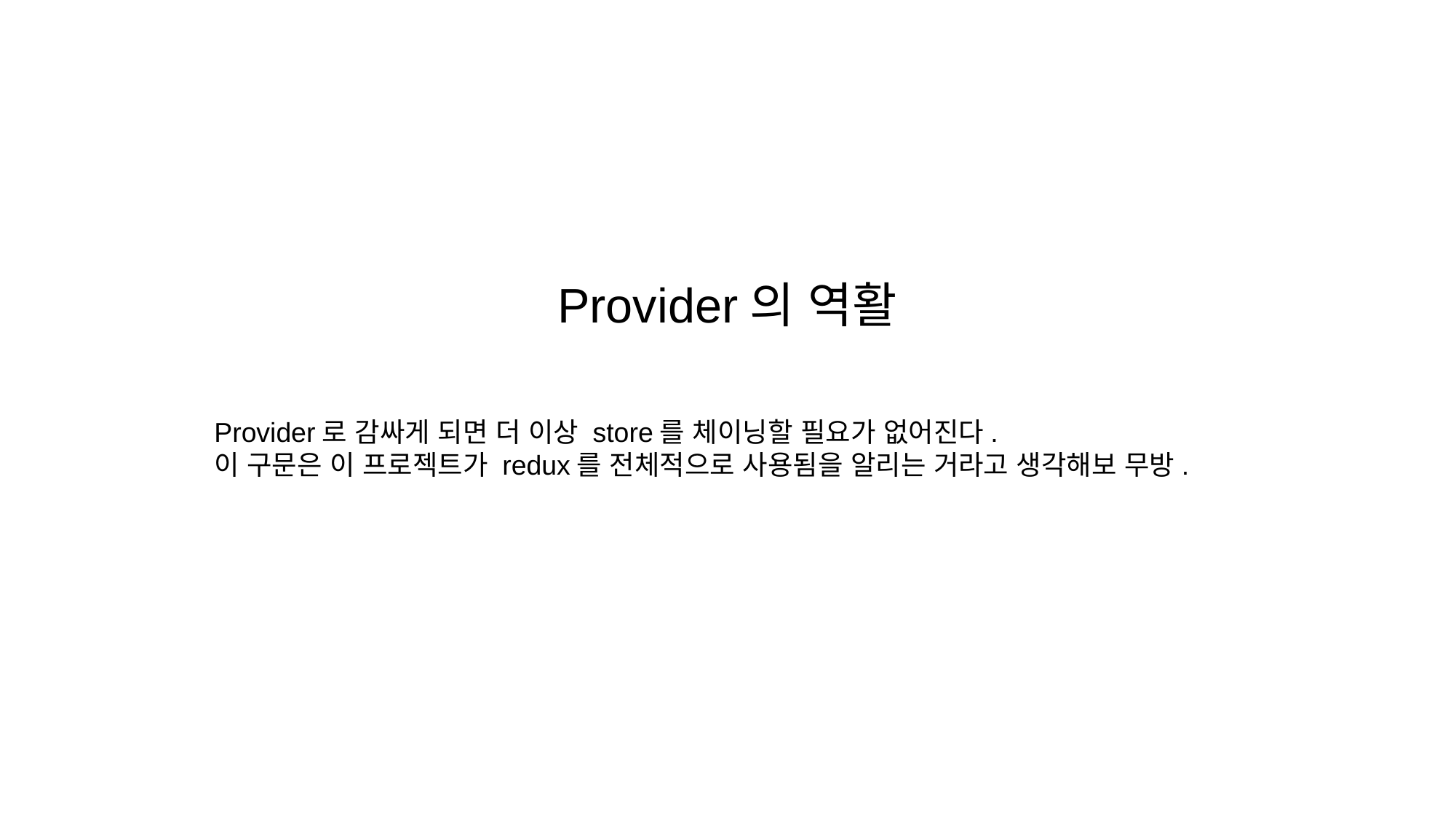

Provider의 역활
Provider로 감싸게 되면 더 이상 store를 체이닝할 필요가 없어진다.
이 구문은 이 프로젝트가 redux를 전체적으로 사용됨을 알리는 거라고 생각해보 무방.